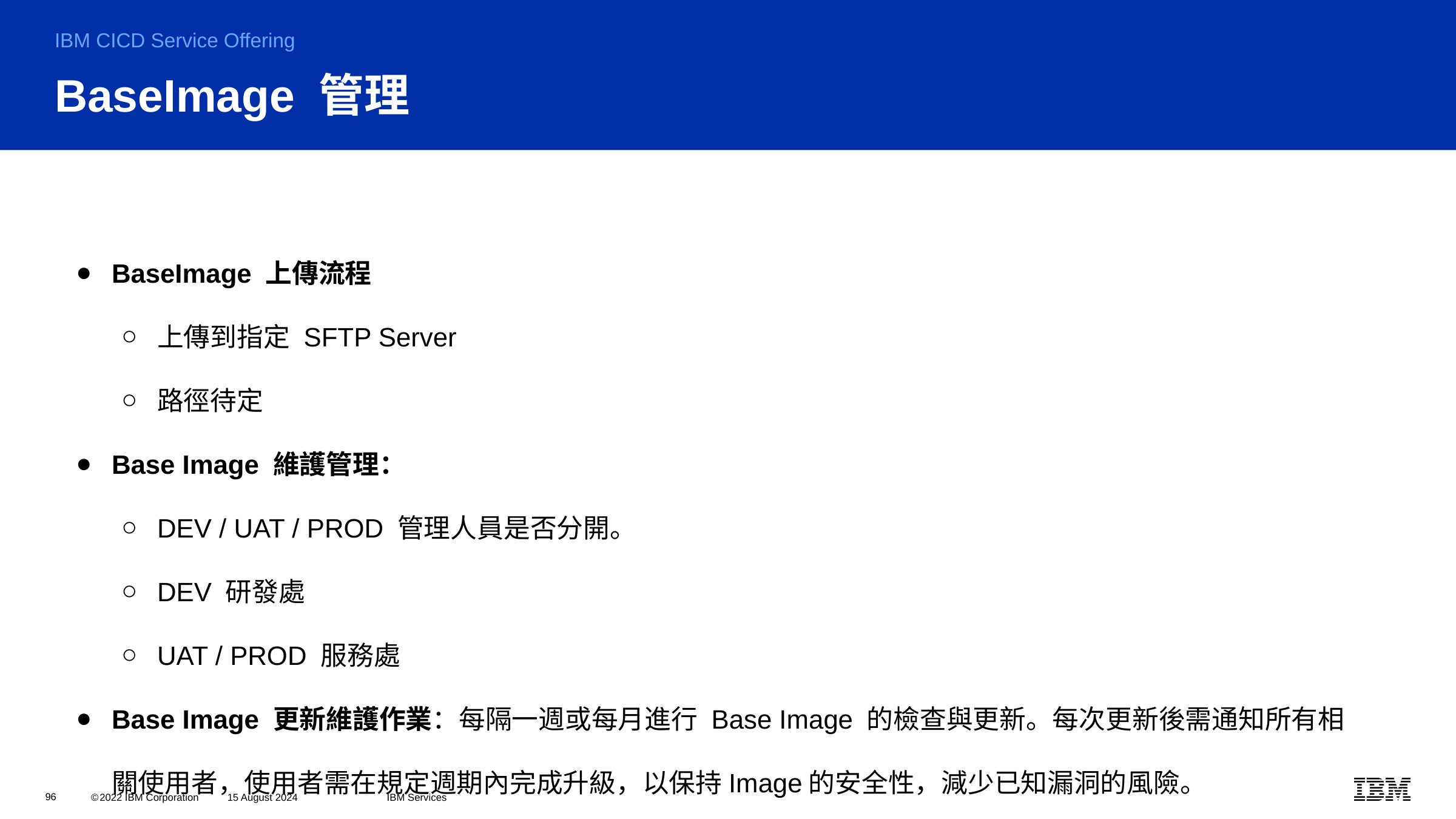

IBM CICD Service Offering
# BaseImage 管理
BaseImage 上傳流程
上傳到指定 SFTP Server
路徑待定
Base Image 維護管理：
DEV / UAT / PROD 管理人員是否分開。
DEV 研發處
UAT / PROD 服務處
Base Image 更新維護作業：每隔一週或每月進行 Base Image 的檢查與更新。每次更新後需通知所有相關使用者，使用者需在規定週期內完成升級，以保持Image的安全性，減少已知漏洞的風險。